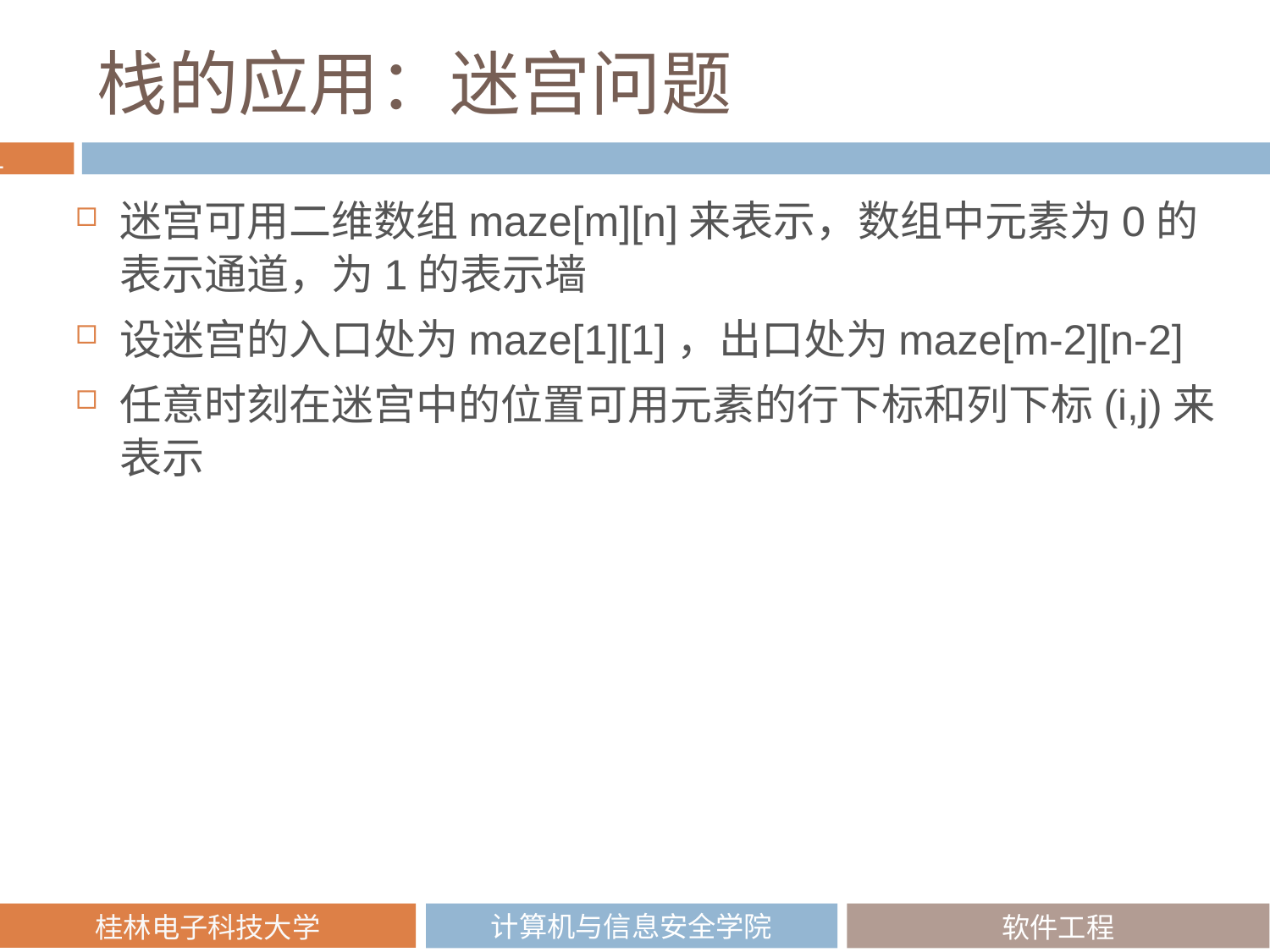

# 栈的应用：迷宫问题
迷宫可用二维数组maze[m][n]来表示，数组中元素为0的表示通道，为1的表示墙
设迷宫的入口处为maze[1][1]，出口处为maze[m-2][n-2]
任意时刻在迷宫中的位置可用元素的行下标和列下标(i,j)来表示